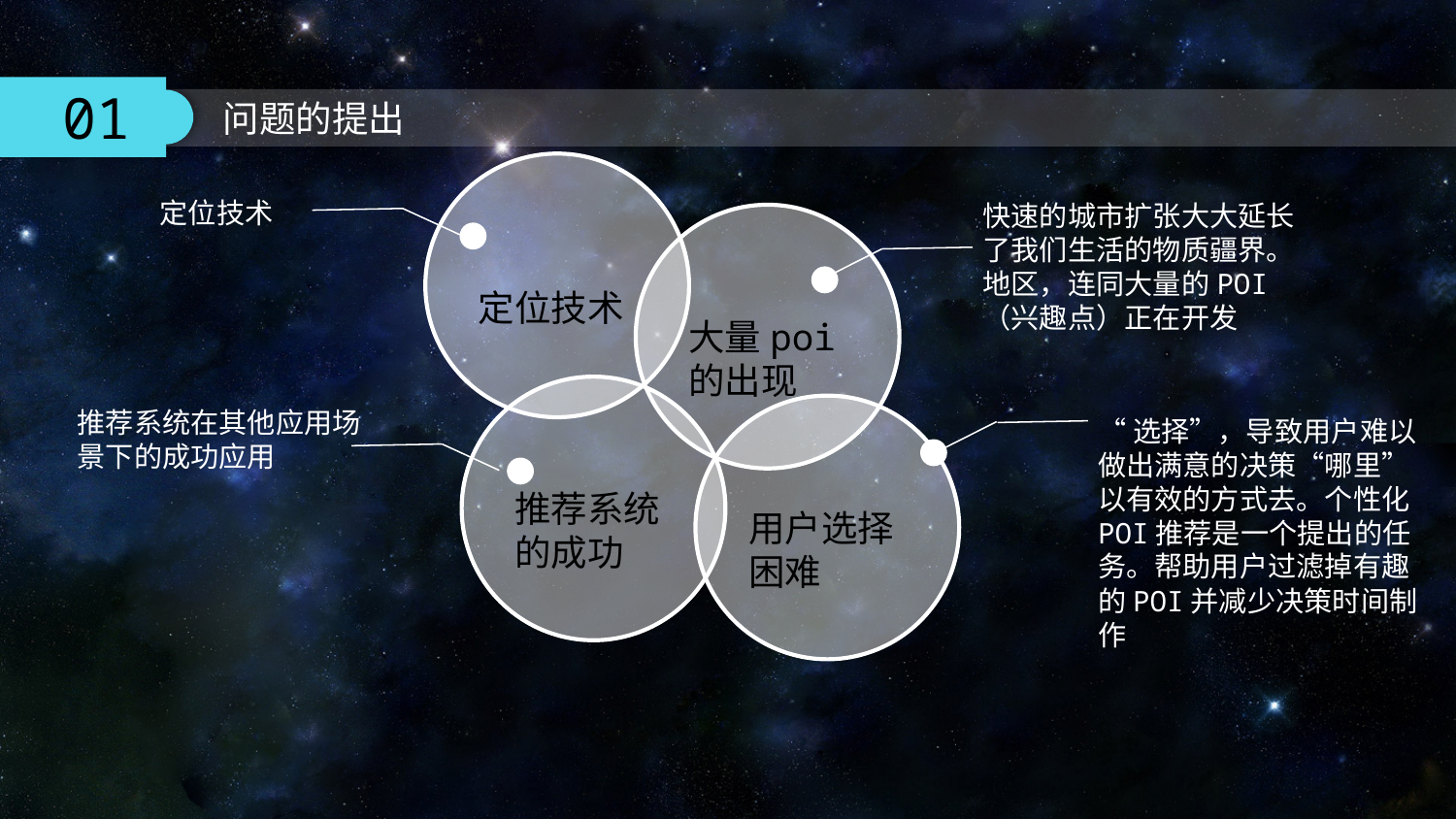

定位技术
定位技术
快速的城市扩张大大延长了我们生活的物质疆界。地区，连同大量的POI（兴趣点）正在开发

大量poi的出现

推荐系统的成功

用户选择困难
推荐系统在其他应用场景下的成功应用
“选择”，导致用户难以做出满意的决策“哪里”以有效的方式去。个性化POI推荐是一个提出的任务。帮助用户过滤掉有趣的POI并减少决策时间制作